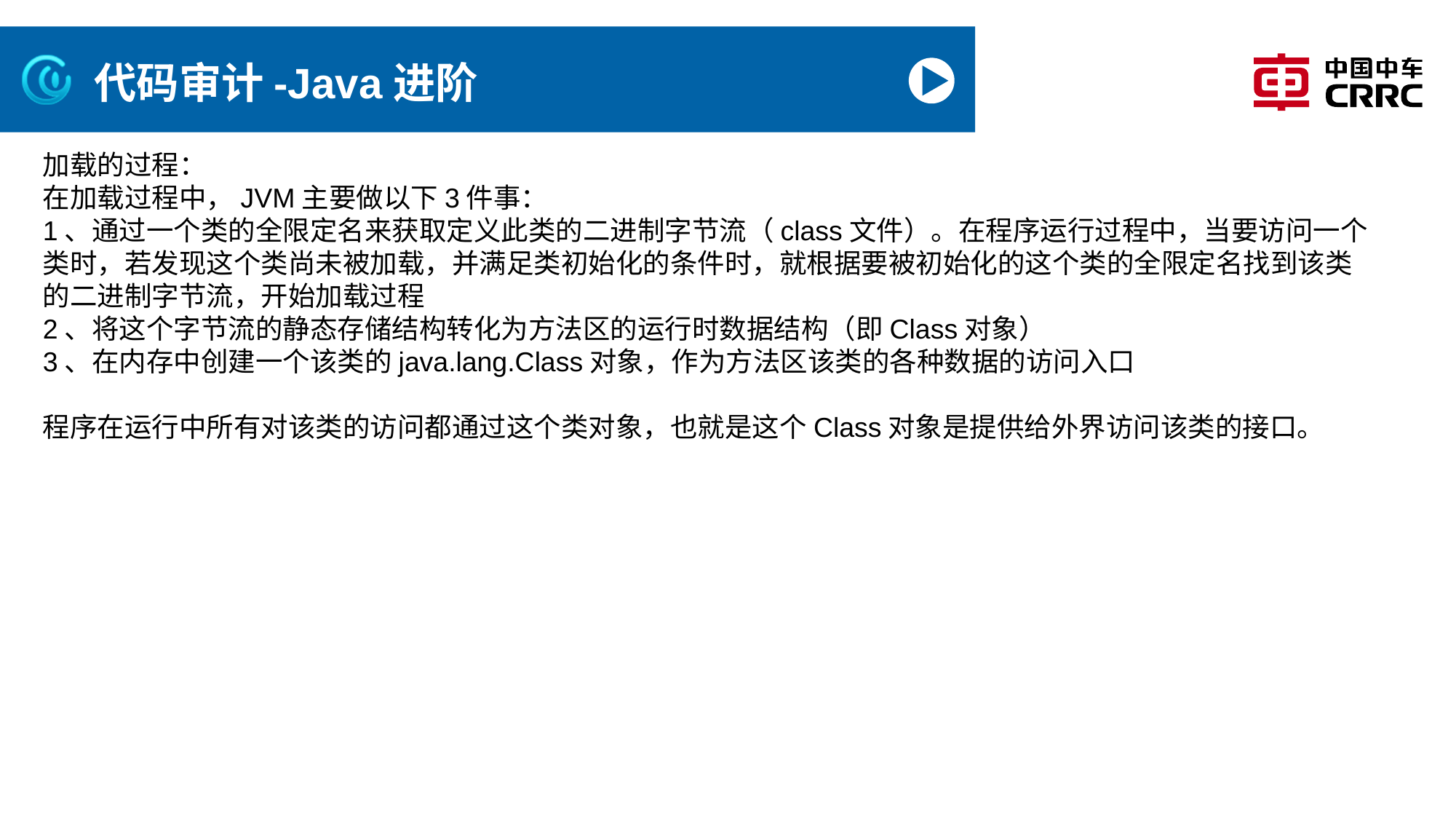

# 代码审计-Java进阶
加载的过程：
在加载过程中，JVM主要做以下3件事：
1、通过一个类的全限定名来获取定义此类的二进制字节流（class文件）。在程序运行过程中，当要访问一个类时，若发现这个类尚未被加载，并满足类初始化的条件时，就根据要被初始化的这个类的全限定名找到该类的二进制字节流，开始加载过程
2、将这个字节流的静态存储结构转化为方法区的运行时数据结构（即Class对象）
3、在内存中创建一个该类的java.lang.Class对象，作为方法区该类的各种数据的访问入口

程序在运行中所有对该类的访问都通过这个类对象，也就是这个Class对象是提供给外界访问该类的接口。
115